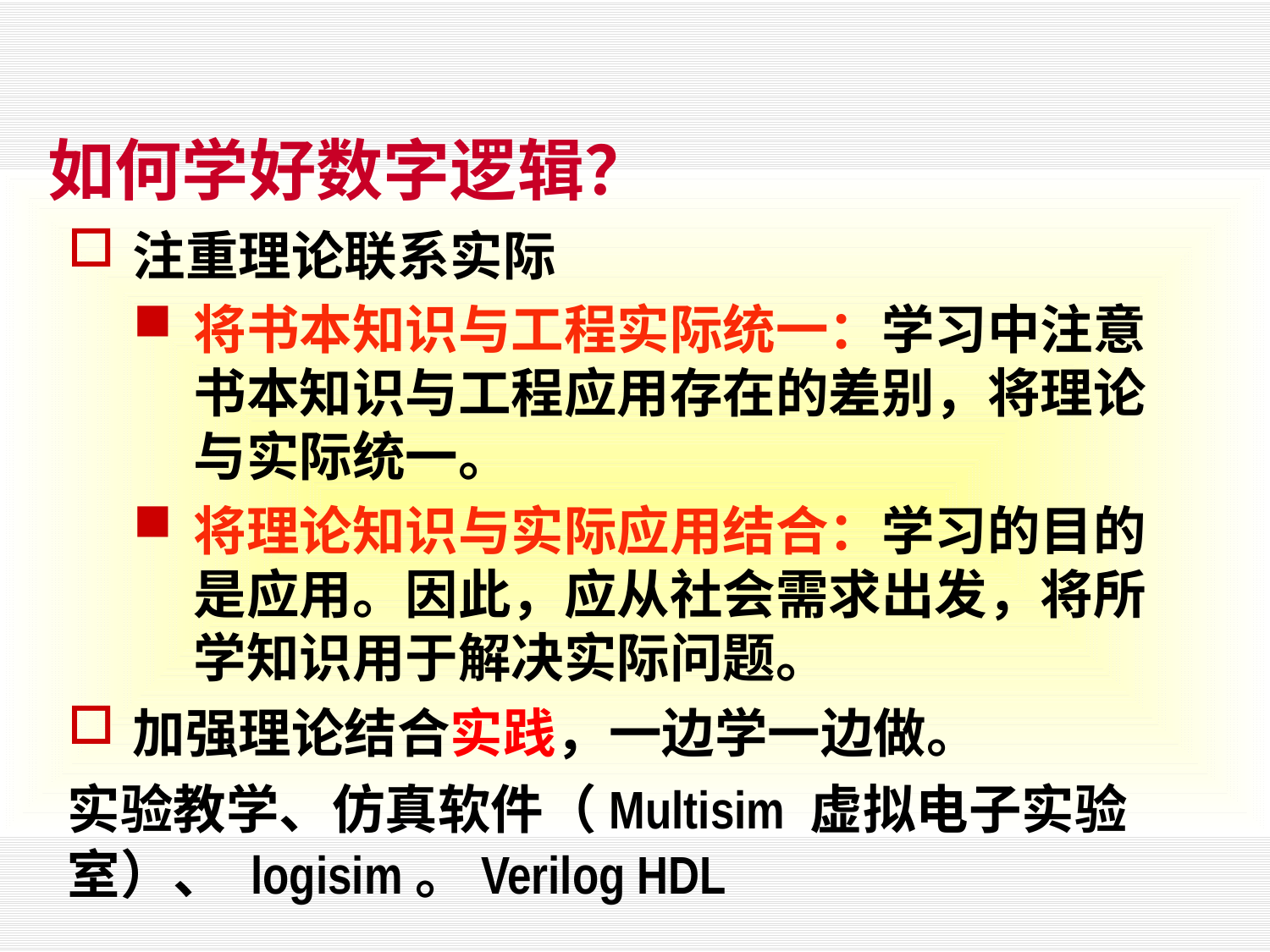

# 如何学好数字逻辑？
注重理论联系实际
将书本知识与工程实际统一：学习中注意书本知识与工程应用存在的差别，将理论与实际统一。
将理论知识与实际应用结合：学习的目的是应用。因此，应从社会需求出发，将所学知识用于解决实际问题。
加强理论结合实践，一边学一边做。
实验教学、仿真软件（Multisim 虚拟电子实验室）、 logisim。Verilog HDL